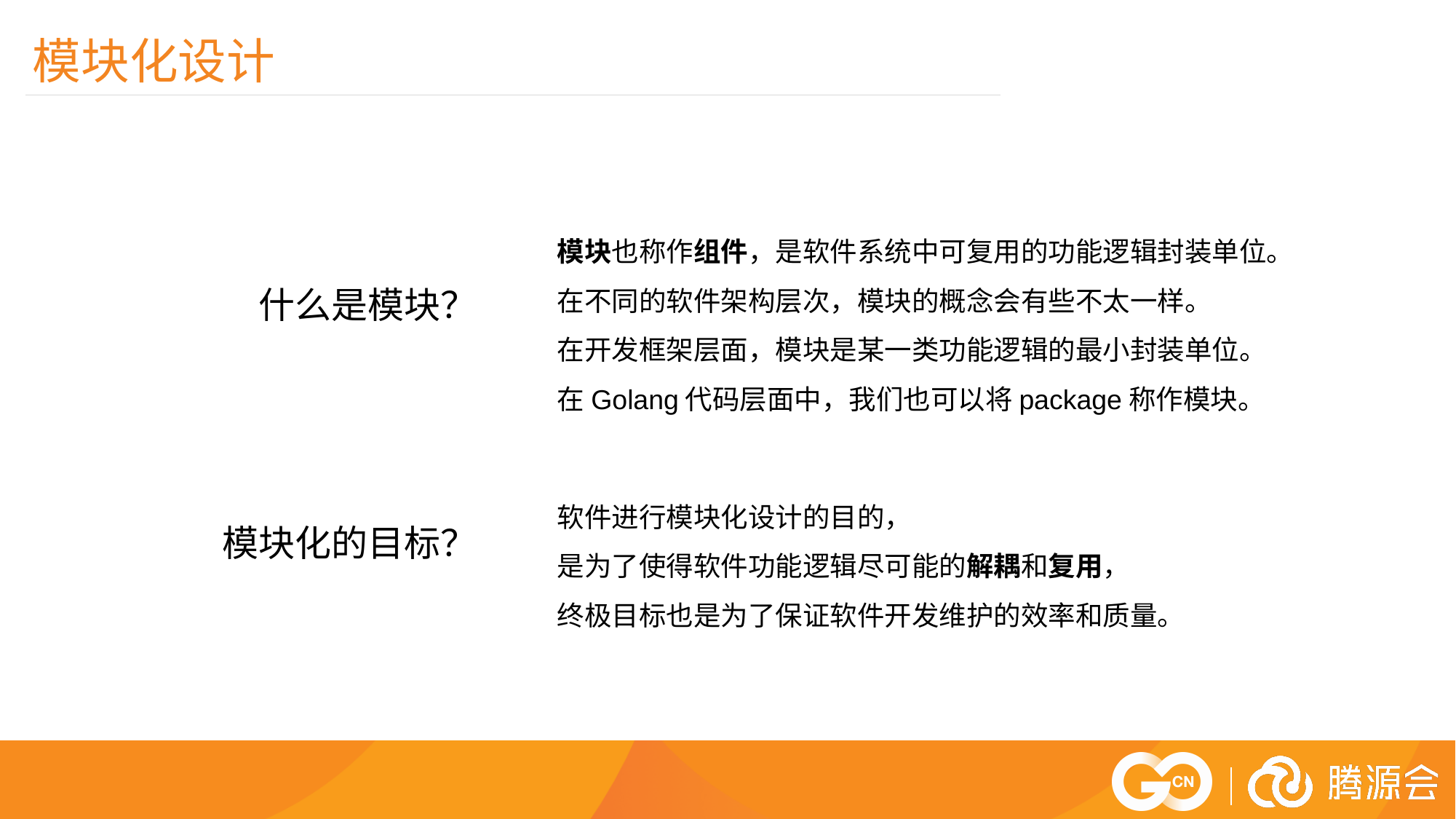

模块化设计
模块也称作组件，是软件系统中可复用的功能逻辑封装单位。
在不同的软件架构层次，模块的概念会有些不太一样。
在开发框架层面，模块是某一类功能逻辑的最小封装单位。
在Golang代码层面中，我们也可以将package称作模块。
什么是模块？
软件进行模块化设计的目的，
是为了使得软件功能逻辑尽可能的解耦和复用，
终极目标也是为了保证软件开发维护的效率和质量。
模块化的目标？